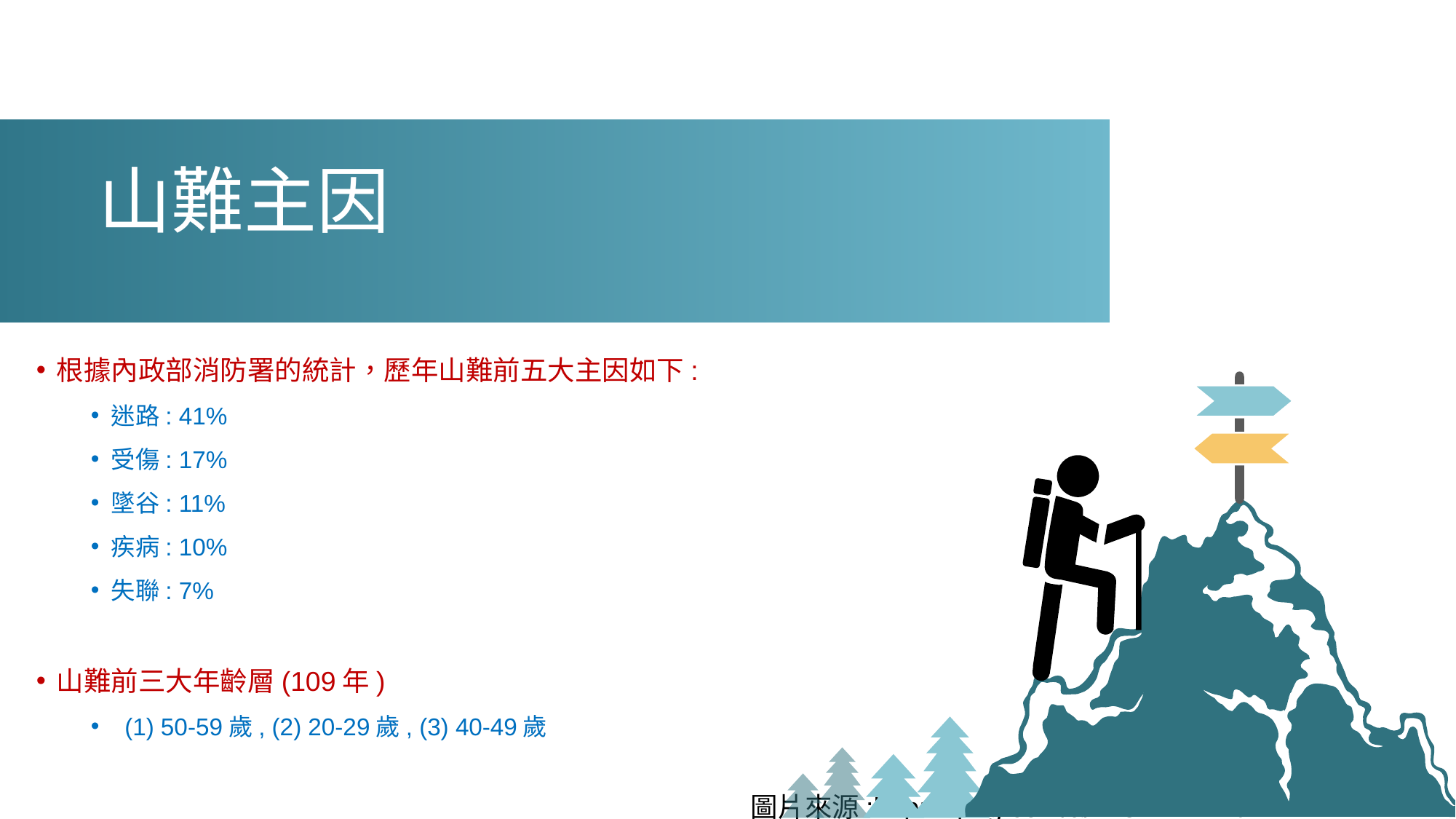

山難主因
根據內政部消防署的統計，歷年山難前五大主因如下:
迷路: 41%
受傷: 17%
墜谷: 11%
疾病: 10%
失聯: 7%

山難前三大年齡層(109年)
  (1) 50-59歲, (2) 20-29歲, (3) 40-49歲

圖片來源:http://3png.com/a/22344724.html